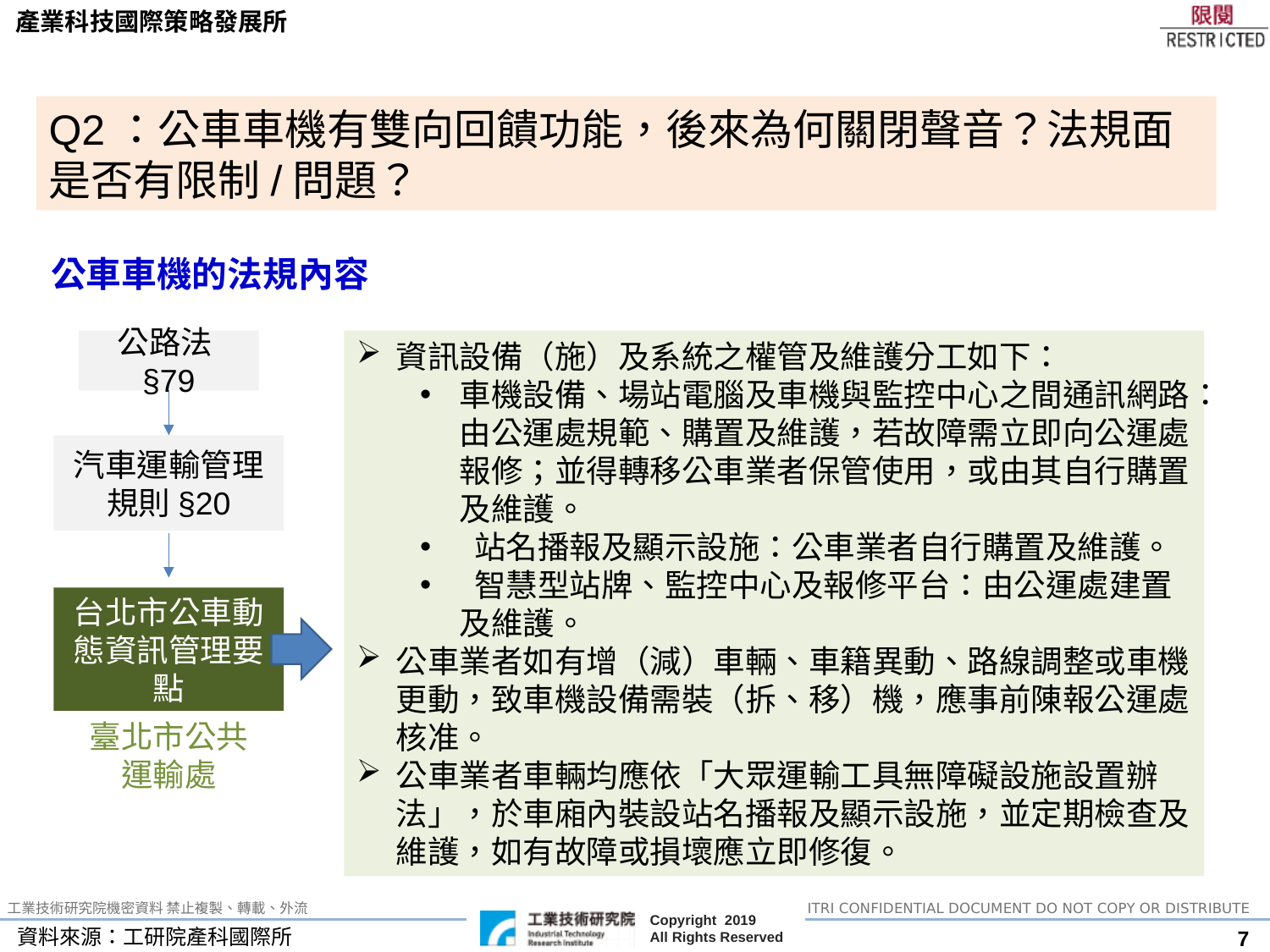

Q2：公車車機有雙向回饋功能，後來為何關閉聲音？法規面是否有限制/問題？
公車車機的法規內容
公路法§79
資訊設備（施）及系統之權管及維護分工如下：
車機設備、場站電腦及車機與監控中心之間通訊網路：由公運處規範、購置及維護，若故障需立即向公運處報修；並得轉移公車業者保管使用，或由其自行購置及維護。
 站名播報及顯示設施：公車業者自行購置及維護。
 智慧型站牌、監控中心及報修平台：由公運處建置及維護。
公車業者如有增（減）車輛、車籍異動、路線調整或車機更動，致車機設備需裝（拆、移）機，應事前陳報公運處核准。
公車業者車輛均應依「大眾運輸工具無障礙設施設置辦法」，於車廂內裝設站名播報及顯示設施，並定期檢查及維護，如有故障或損壞應立即修復。
汽車運輸管理規則§20
台北市公車動態資訊管理要點

臺北市公共運輸處
資料來源：工研院產科國際所